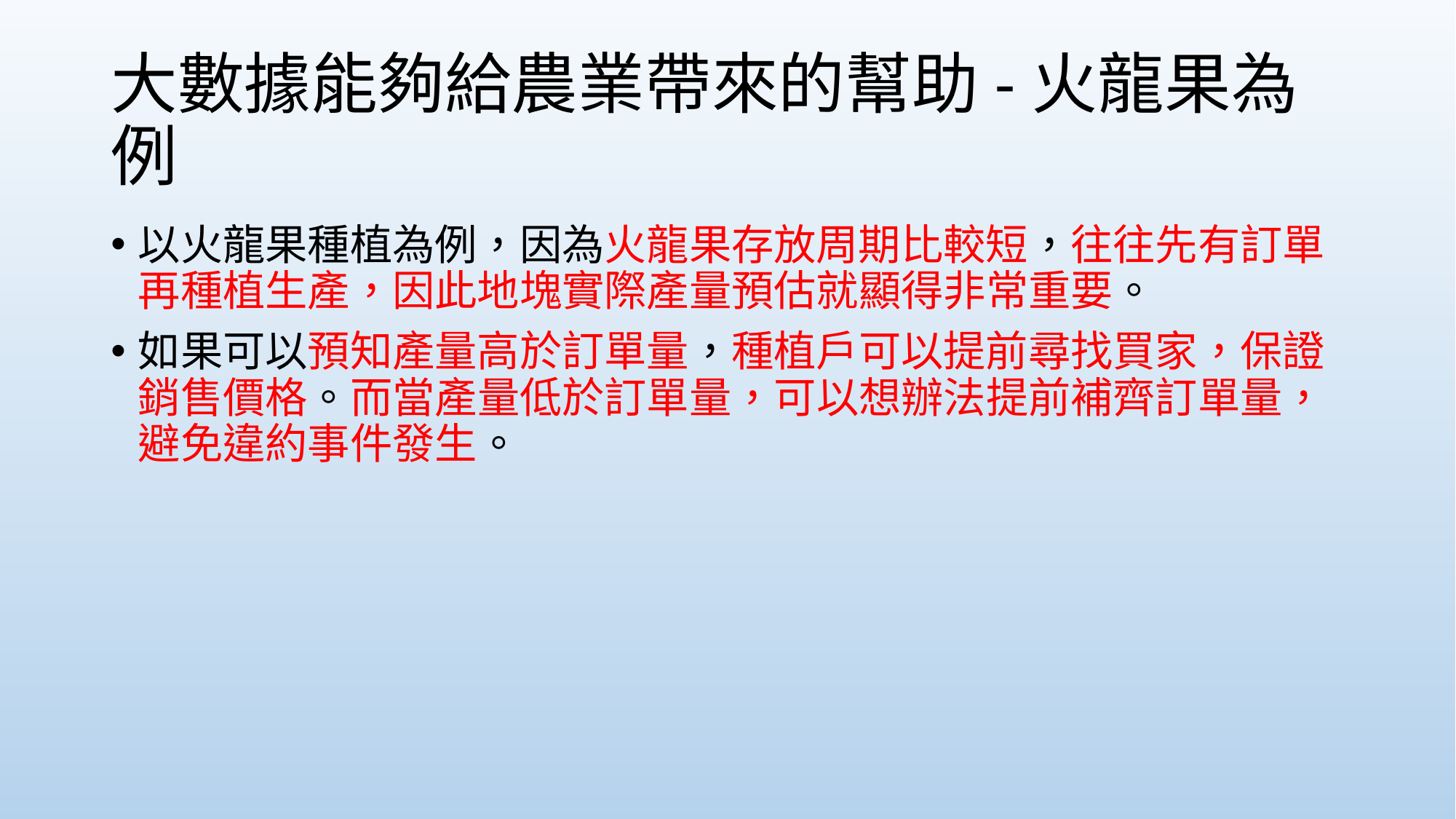

# 大數據能夠給農業帶來的幫助-火龍果為例
以火龍果種植為例，因為火龍果存放周期比較短，往往先有訂單再種植生產，因此地塊實際產量預估就顯得非常重要。
如果可以預知產量高於訂單量，種植戶可以提前尋找買家，保證銷售價格。而當產量低於訂單量，可以想辦法提前補齊訂單量，避免違約事件發生。